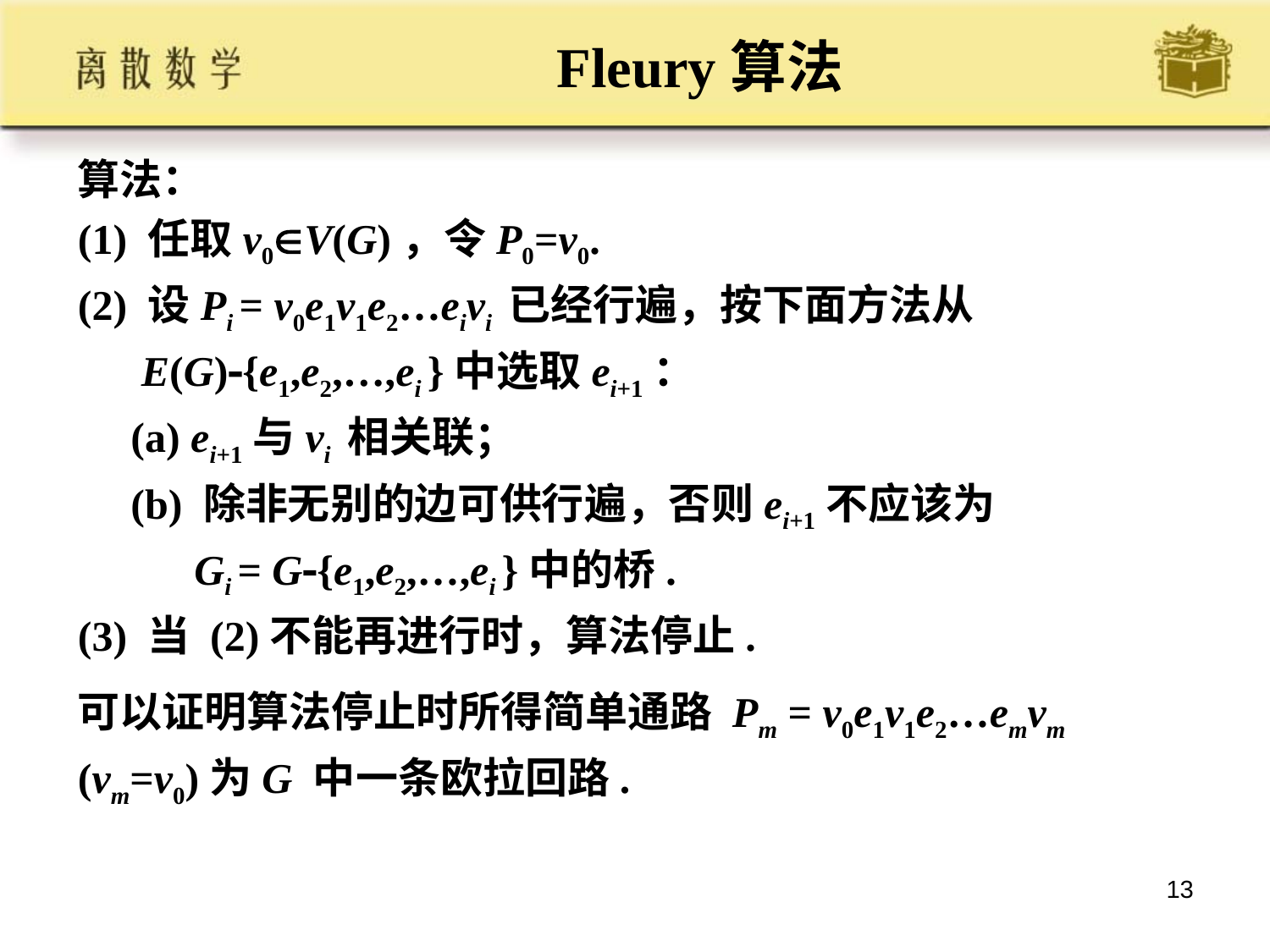

# Fleury算法
算法：
(1) 任取v0∈V(G)，令P0=v0.
(2) 设Pi = v0e1v1e2…eivi 已经行遍，按下面方法从
      E(G)−{e1,e2,…,ei }中选取ei+1：
     (a) ei+1与vi 相关联；
     (b) 除非无别的边可供行遍，否则ei+1不应该为
           Gi = G−{e1,e2,…,ei }中的桥.
(3) 当 (2)不能再进行时，算法停止.
可以证明算法停止时所得简单通路 Pm = v0e1v1e2…emvm
(vm=v0)为G 中一条欧拉回路.
13